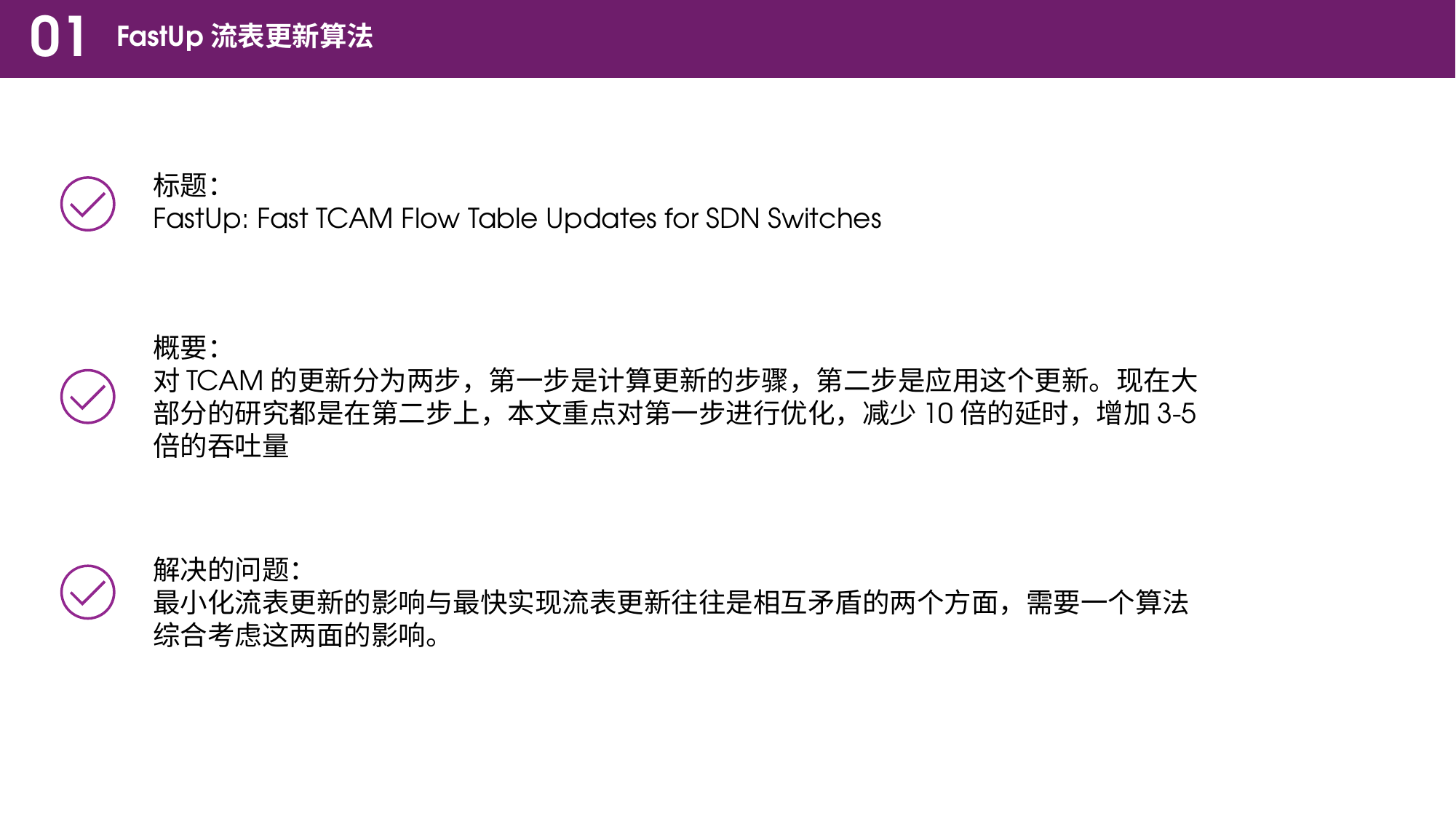

01
FastUp流表更新算法
标题：
FastUp: Fast TCAM Flow Table Updates for SDN Switches

概要：
对TCAM的更新分为两步，第一步是计算更新的步骤，第二步是应用这个更新。现在大部分的研究都是在第二步上，本文重点对第一步进行优化，减少10倍的延时，增加3-5倍的吞吐量

解决的问题：
最小化流表更新的影响与最快实现流表更新往往是相互矛盾的两个方面，需要一个算法综合考虑这两面的影响。